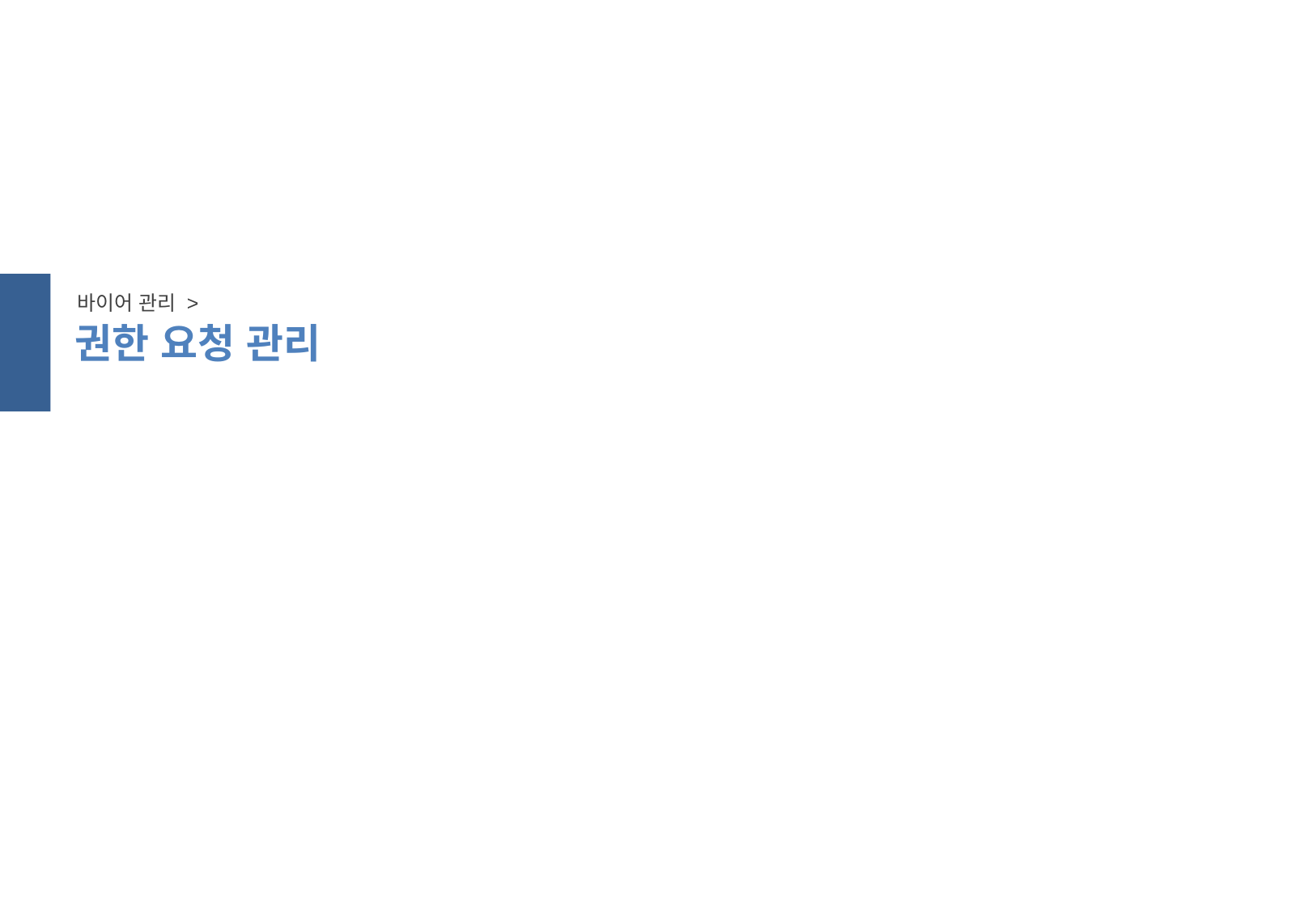

스크롤 방지

바이어 관리 >
권한 요청 관리
스크롤 방지